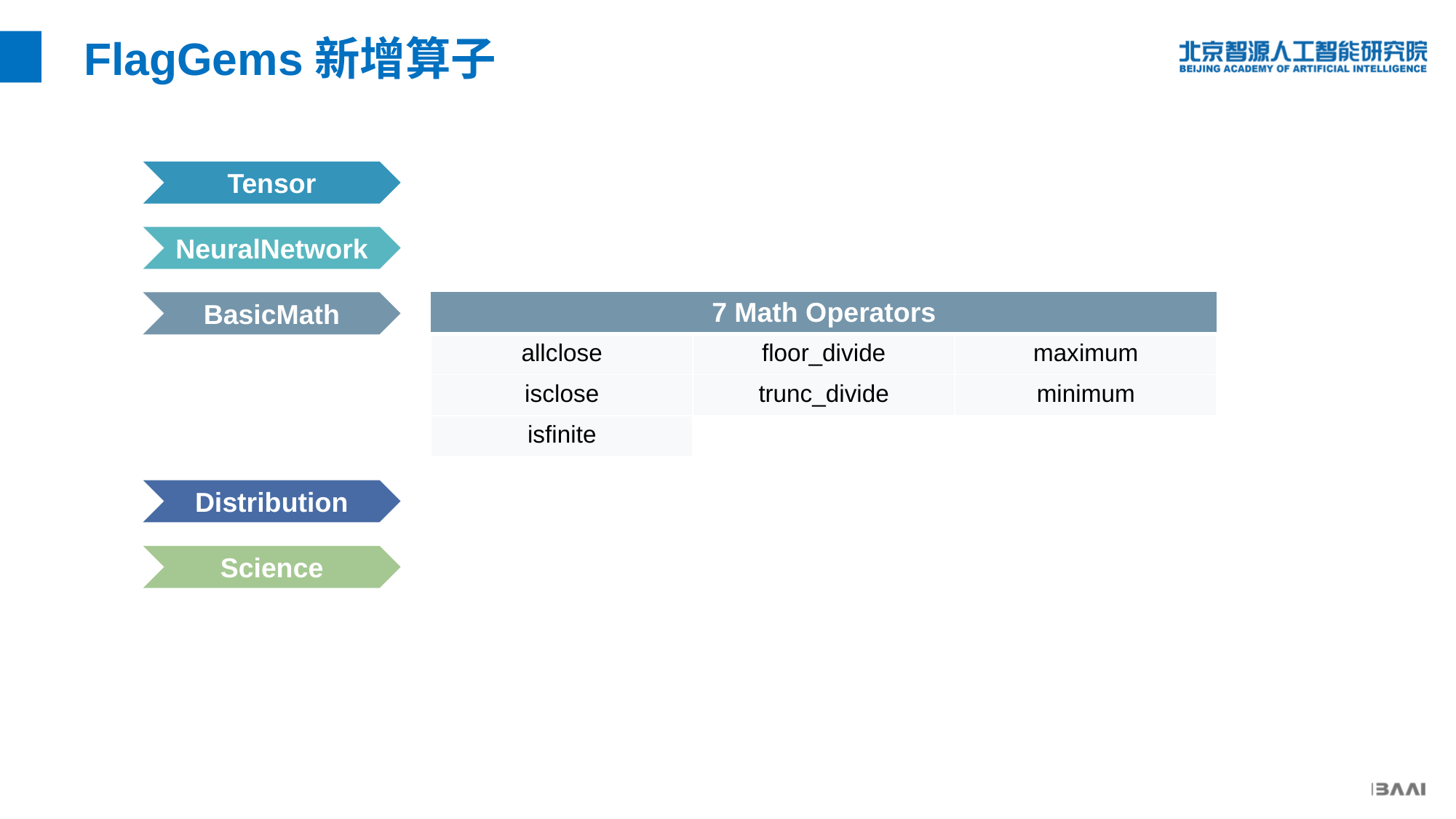

FlagGems新增算子
Tensor
NeuralNetwork
BasicMath
| 7 Math Operators |  |  |
| --- | --- | --- |
| allclose | floor\_divide | maximum |
| isclose | trunc\_divide | minimum |
| isfinite |  |  |
Distribution
Science